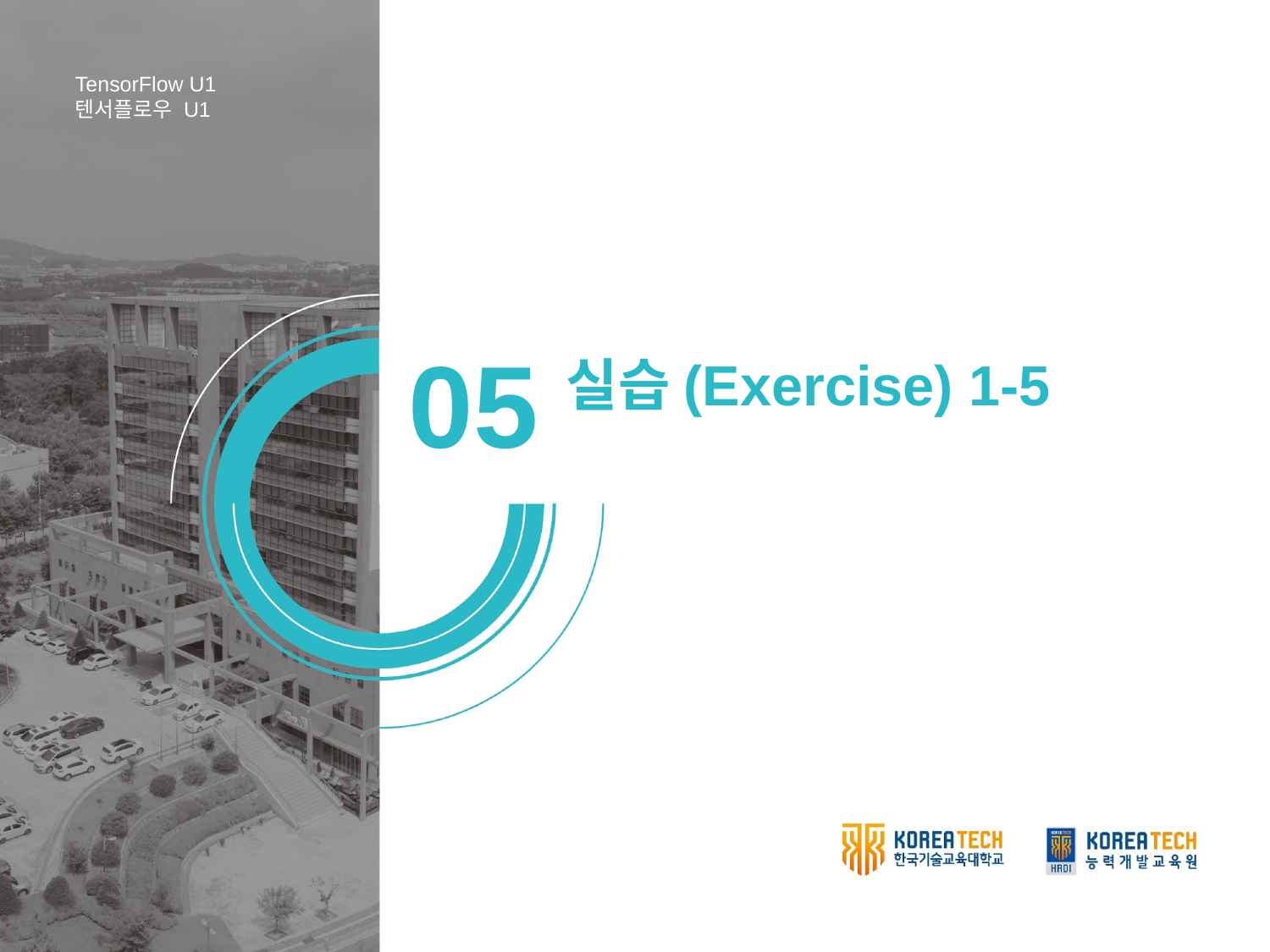

TensorFlow U1
텐서플로우 U1
05
실습(Exercise) 1-5